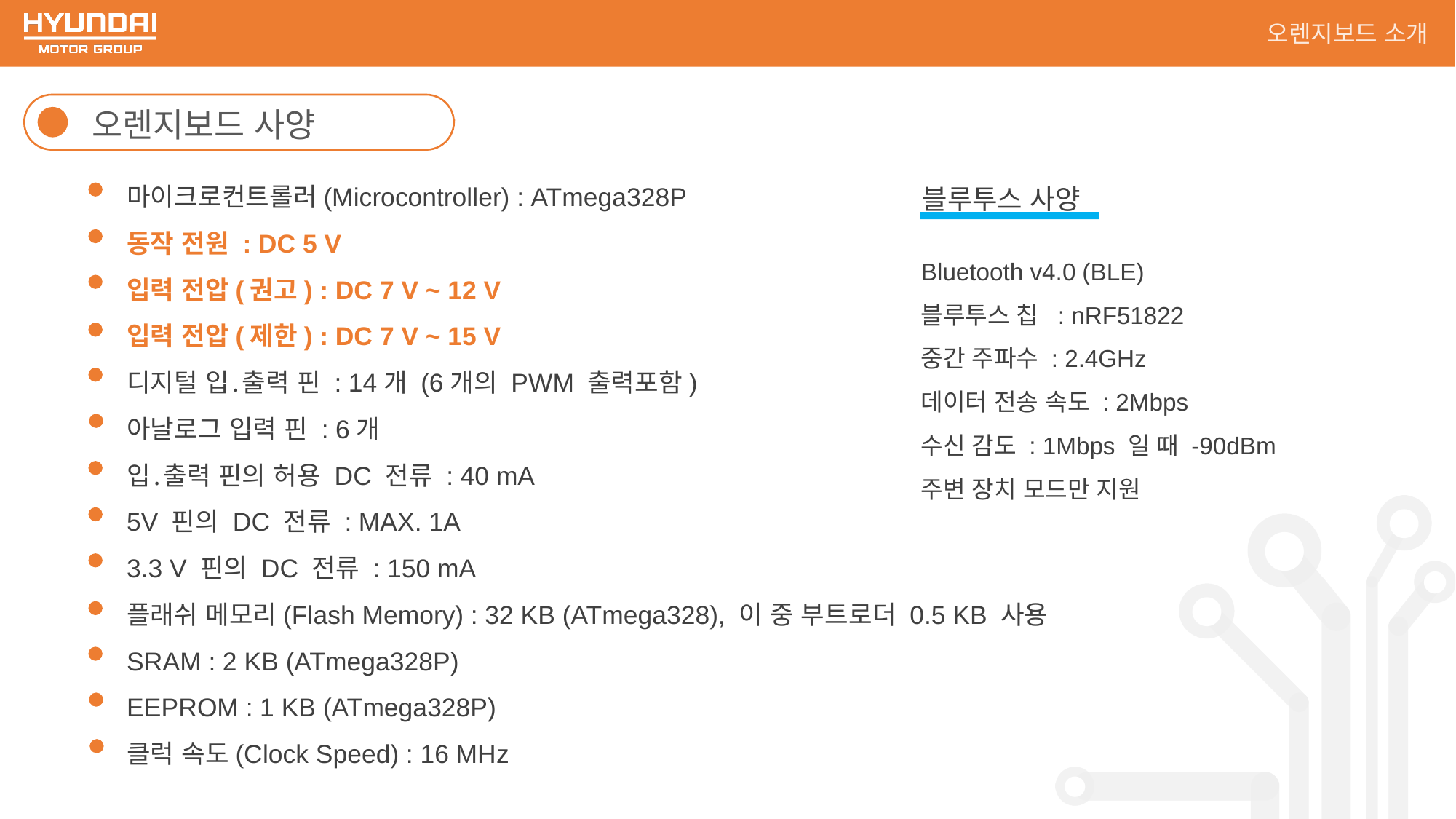

오렌지보드 소개
오렌지보드 사양
마이크로컨트롤러(Microcontroller) : ATmega328P
동작 전원 : DC 5 V
입력 전압(권고) : DC 7 V ~ 12 V
입력 전압(제한) : DC 7 V ~ 15 V
디지털 입․출력 핀 : 14개 (6개의 PWM 출력포함)
아날로그 입력 핀 : 6개
입․출력 핀의 허용 DC 전류 : 40 mA
5V 핀의 DC 전류 : MAX. 1A
3.3 V 핀의 DC 전류 : 150 mA
플래쉬 메모리(Flash Memory) : 32 KB (ATmega328), 이 중 부트로더 0.5 KB 사용
SRAM : 2 KB (ATmega328P)
EEPROM : 1 KB (ATmega328P)
클럭 속도(Clock Speed) : 16 MHz
블루투스 사양

Bluetooth v4.0 (BLE)
블루투스 칩  : nRF51822
중간 주파수 : 2.4GHz
데이터 전송 속도 : 2Mbps
수신 감도 : 1Mbps 일 때 -90dBm
주변 장치 모드만 지원